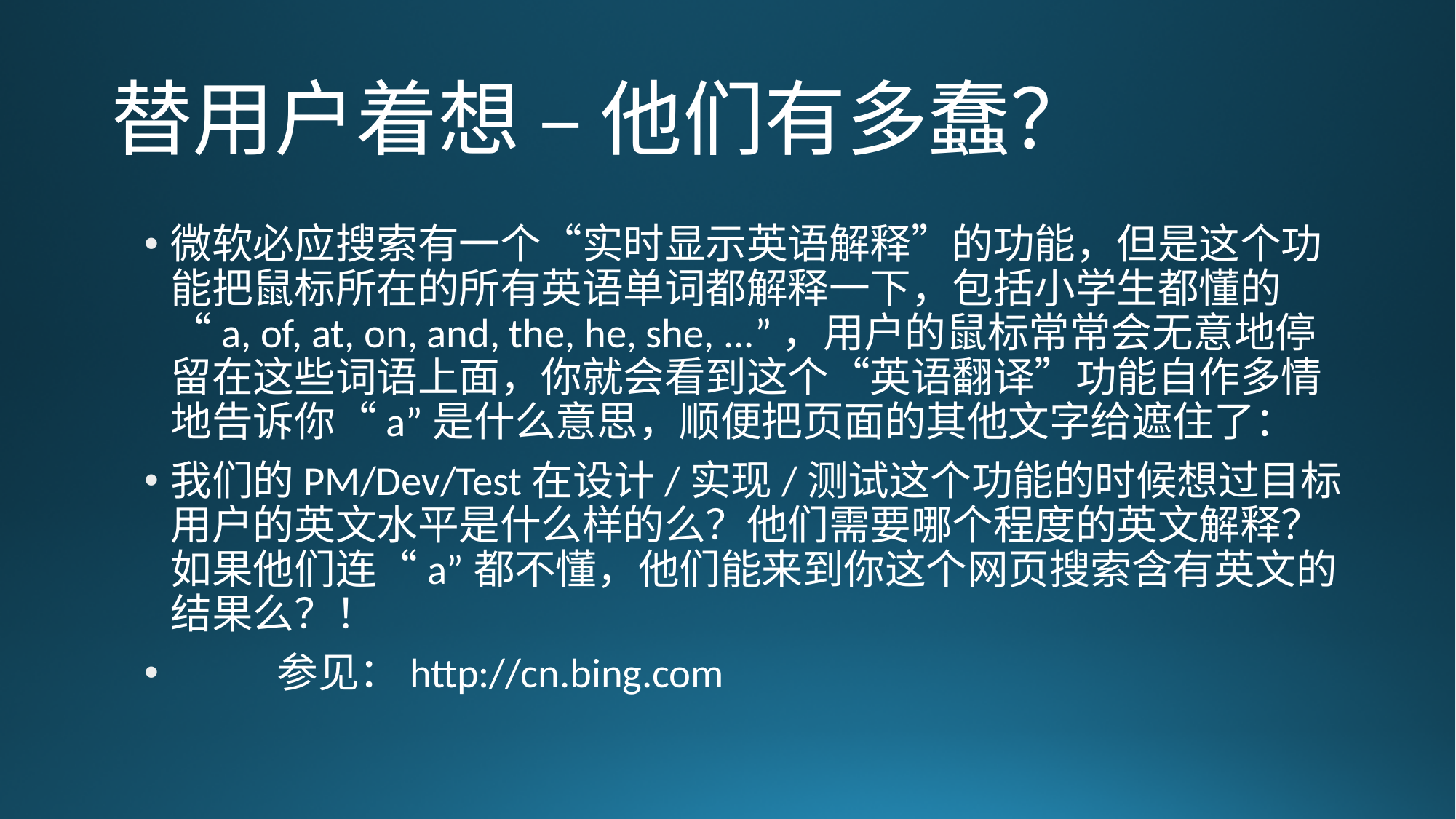

# 替用户着想 – 他们有多蠢？
微软必应搜索有一个“实时显示英语解释”的功能，但是这个功能把鼠标所在的所有英语单词都解释一下，包括小学生都懂的“a, of, at, on, and, the, he, she, ...”，用户的鼠标常常会无意地停留在这些词语上面，你就会看到这个“英语翻译”功能自作多情地告诉你“a”是什么意思，顺便把页面的其他文字给遮住了：
我们的PM/Dev/Test在设计/实现/测试这个功能的时候想过目标用户的英文水平是什么样的么？他们需要哪个程度的英文解释？如果他们连“a”都不懂，他们能来到你这个网页搜索含有英文的结果么？！
	参见：http://cn.bing.com